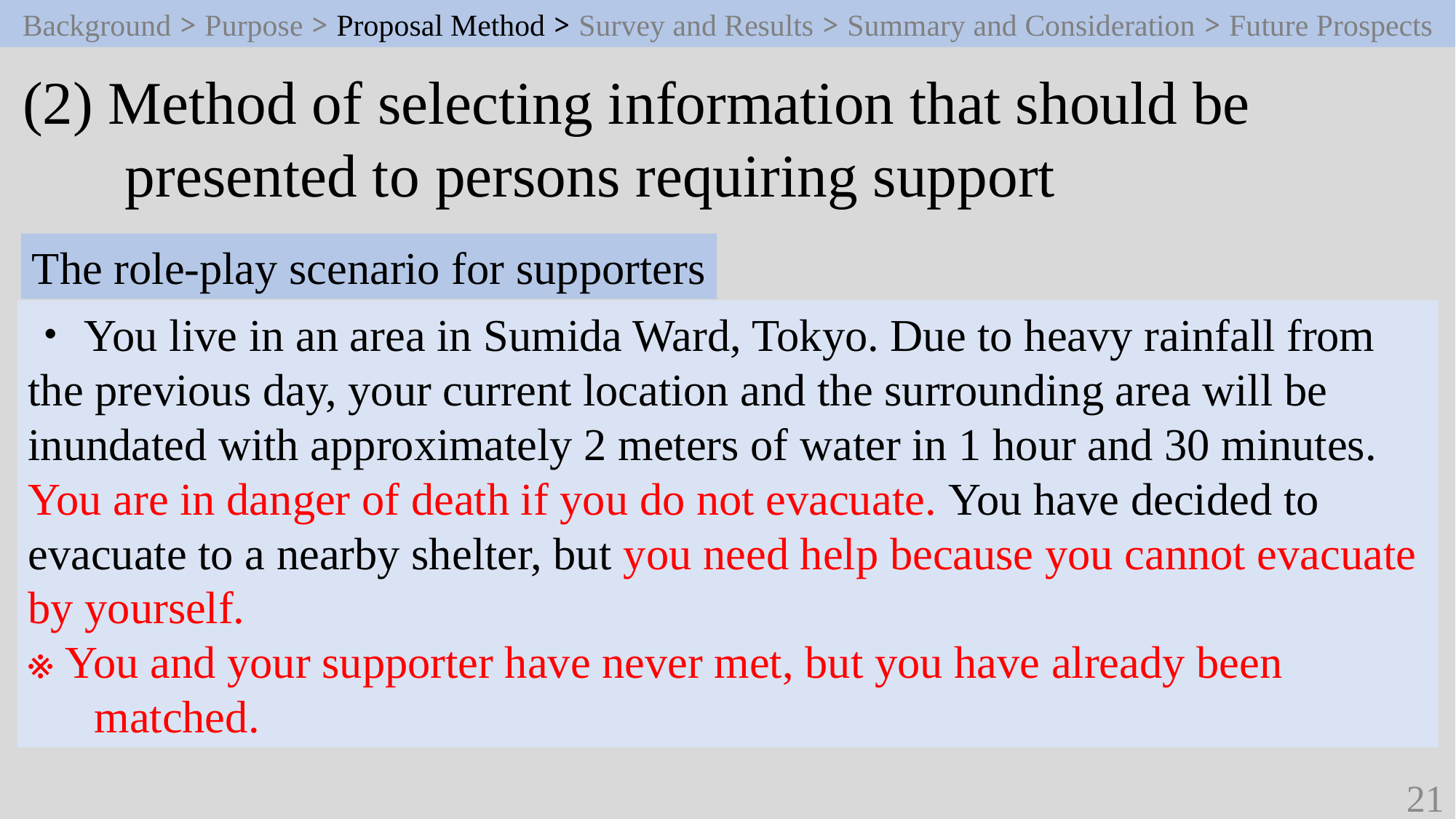

Background > Purpose > Proposal Method > Survey and Results > Summary and Consideration > Future Prospects
(2) Method of selecting information that should be
　  presented to persons requiring support
The role-play scenario for supporters
・You live in an area in Sumida Ward, Tokyo. Due to heavy rainfall from the previous day, your current location and the surrounding area will be inundated with approximately 2 meters of water in 1 hour and 30 minutes. You are in danger of death if you do not evacuate. You have decided to evacuate to a nearby shelter, but you need help because you cannot evacuate by yourself.
※ You and your supporter have never met, but you have already been
　 matched.
21